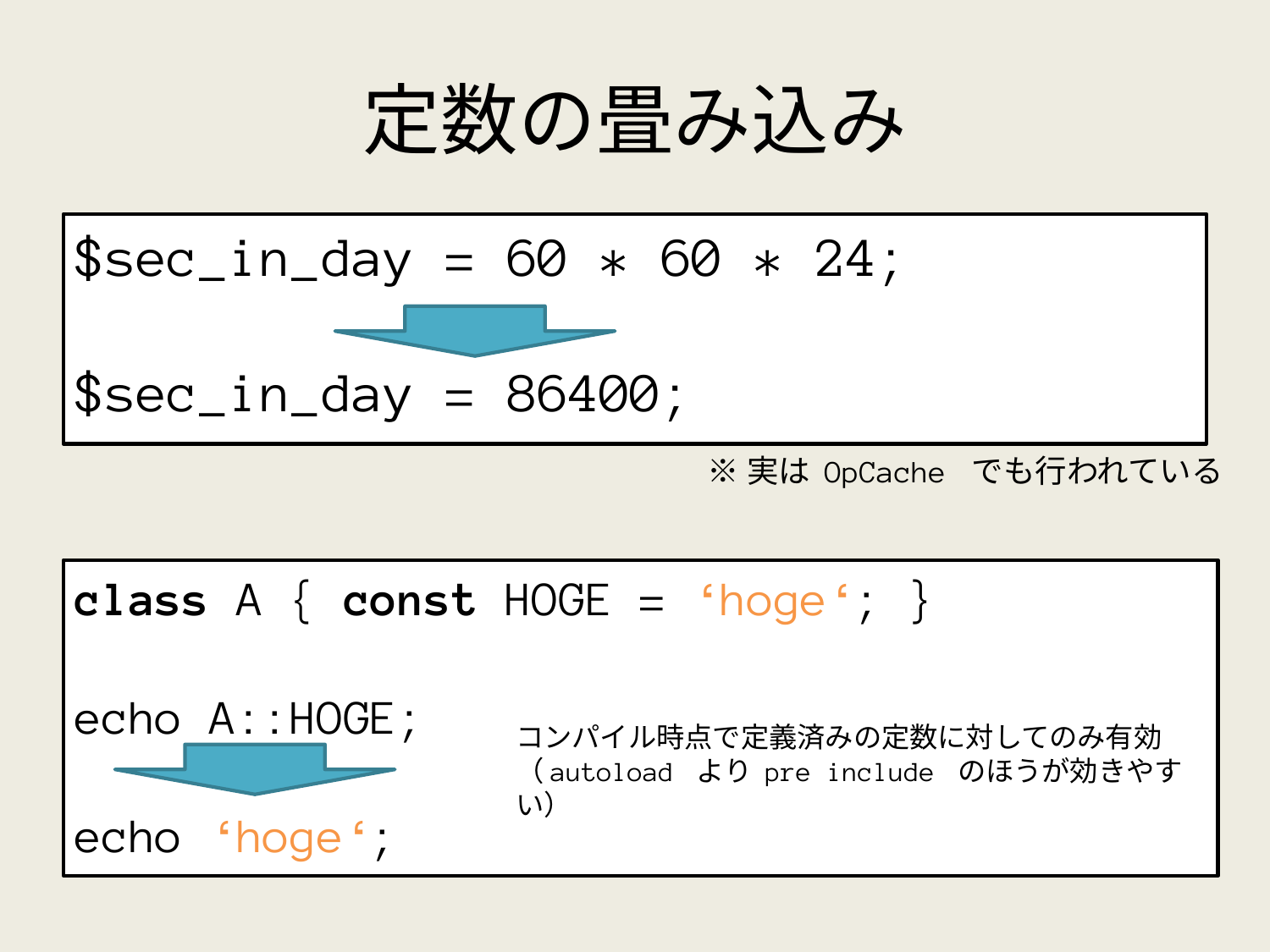

# 定数の畳み込み

$sec_in_day = 60 * 60 * 24;

$sec_in_day = 86400;

※実は OpCache でも行われている
class A { const HOGE = ‘hoge‘; }

echo A::HOGE;

echo ‘hoge‘;

コンパイル時点で定義済みの定数に対してのみ有効
（autoload より pre include のほうが効きやすい）